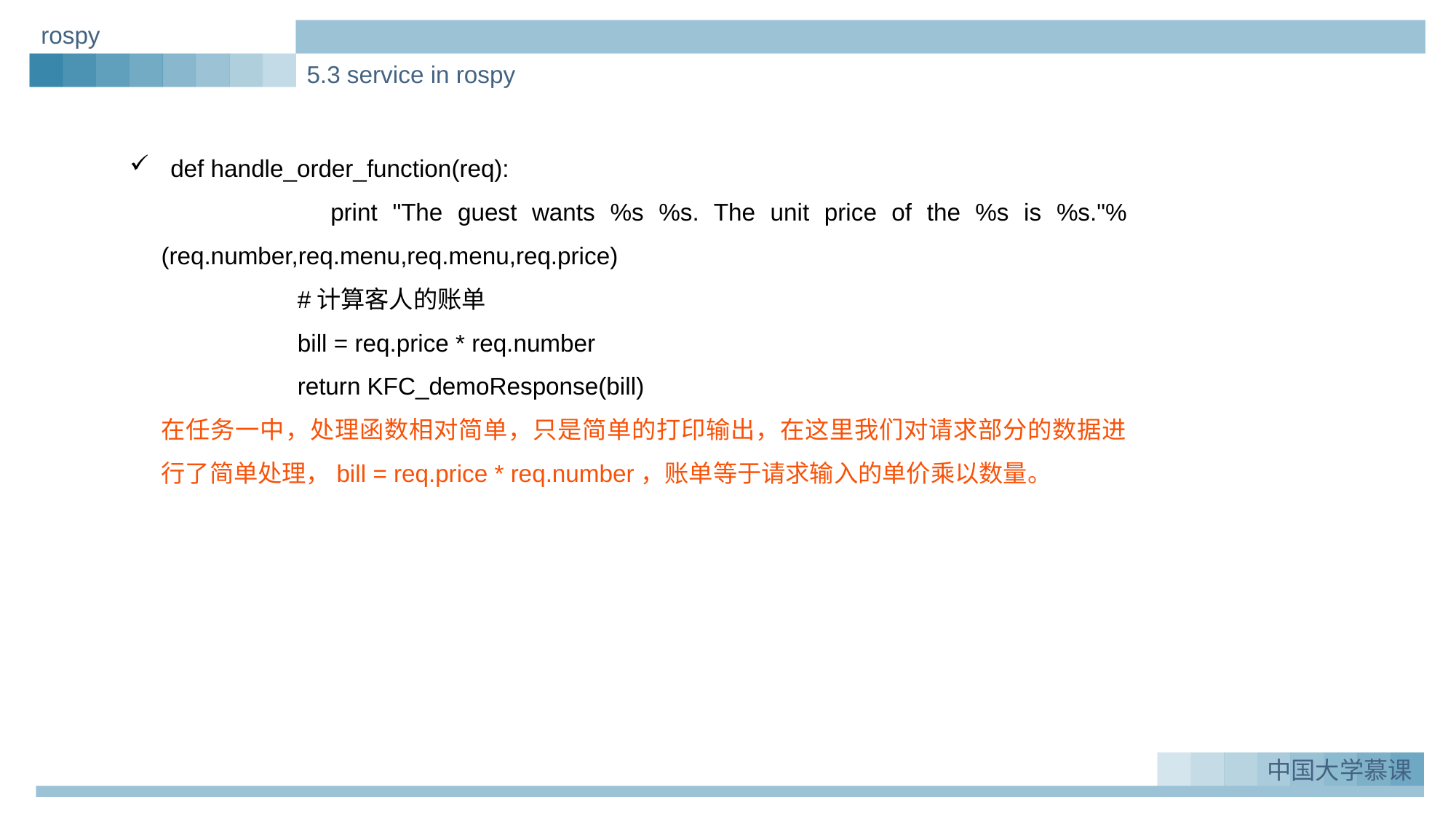

rospy
5.3 service in rospy

def handle_order_function(req):
	    print "The guest wants %s %s. The unit price of the %s is %s."%(req.number,req.menu,req.menu,req.price)
	    #计算客人的账单
	    bill = req.price * req.number
	    return KFC_demoResponse(bill)
在任务一中，处理函数相对简单，只是简单的打印输出，在这里我们对请求部分的数据进行了简单处理，bill = req.price * req.number，账单等于请求输入的单价乘以数量。
实例一：Greeting_demo
1.
中国大学慕课